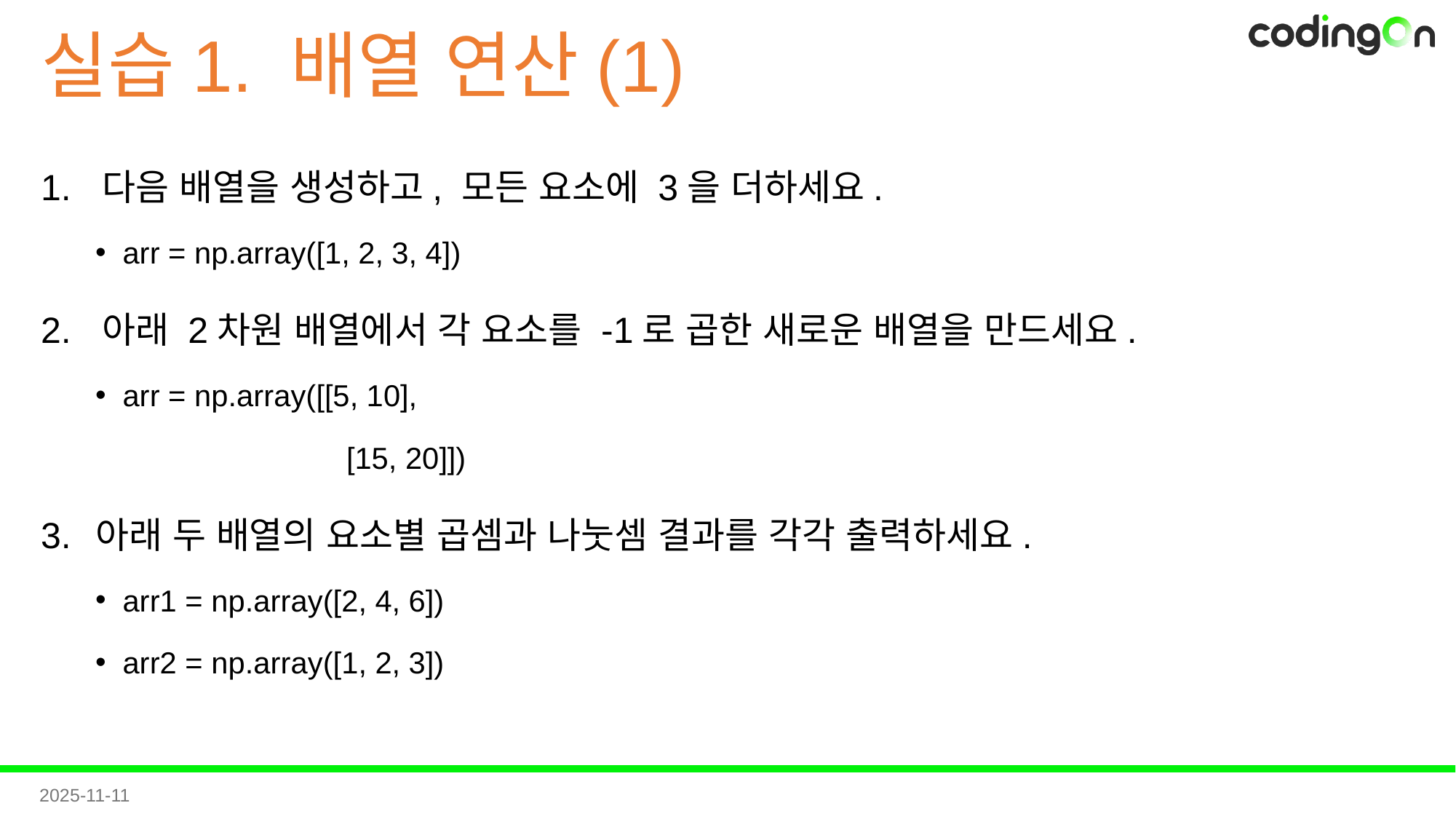

# 실습1. 배열 연산(1)
다음 배열을 생성하고, 모든 요소에 3을 더하세요.
arr = np.array([1, 2, 3, 4])
아래 2차원 배열에서 각 요소를 -1로 곱한 새로운 배열을 만드세요.
arr = np.array([[5, 10],
                              [15, 20]])
아래 두 배열의 요소별 곱셈과 나눗셈 결과를 각각 출력하세요.
arr1 = np.array([2, 4, 6])
arr2 = np.array([1, 2, 3])
2025-11-11